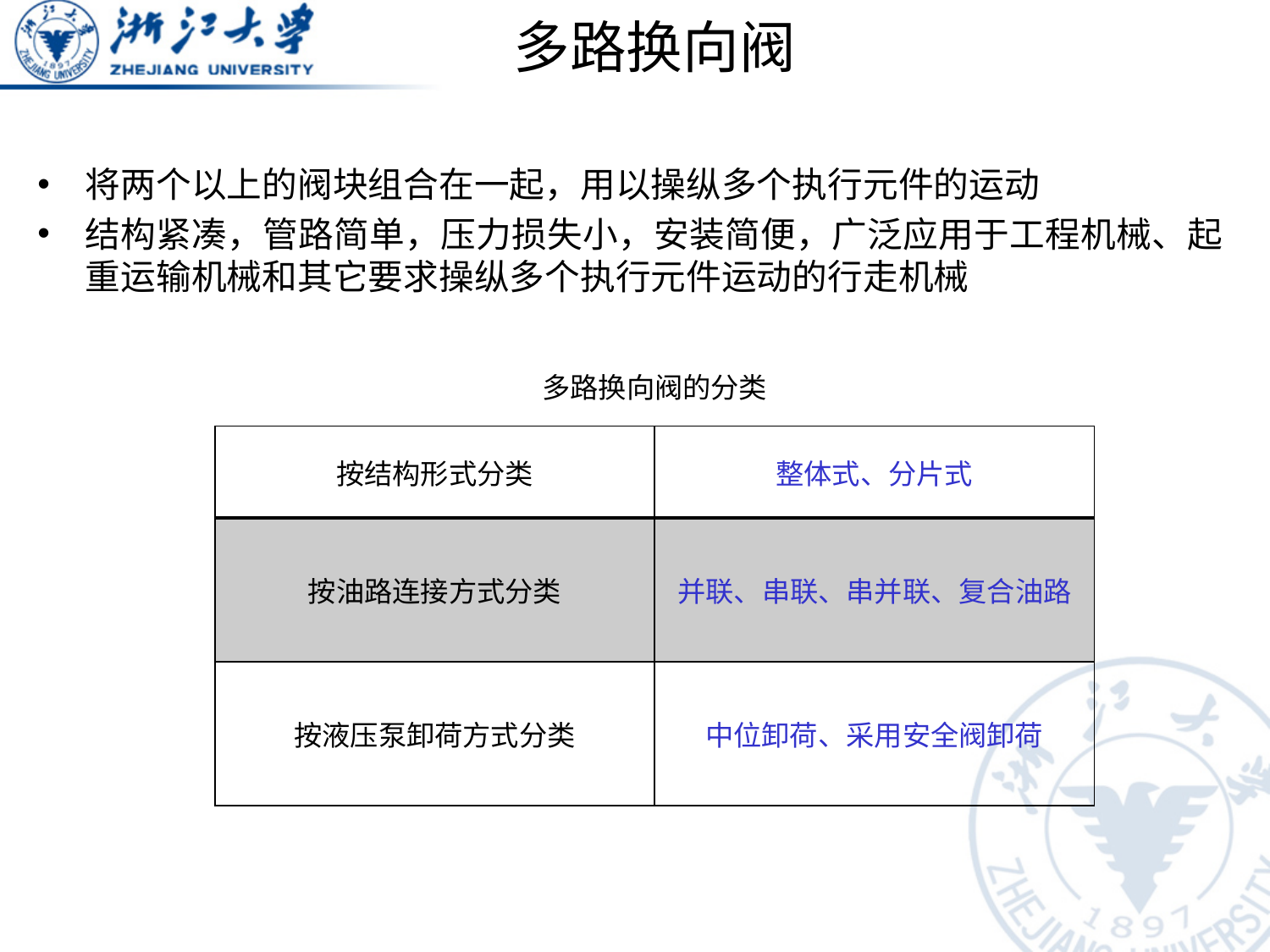

# 多路换向阀
将两个以上的阀块组合在一起，用以操纵多个执行元件的运动
结构紧凑，管路简单，压力损失小，安装简便，广泛应用于工程机械、起重运输机械和其它要求操纵多个执行元件运动的行走机械
多路换向阀的分类
| 按结构形式分类 | 整体式、分片式 |
| --- | --- |
| 按油路连接方式分类 | 并联、串联、串并联、复合油路 |
| 按液压泵卸荷方式分类 | 中位卸荷、采用安全阀卸荷 |